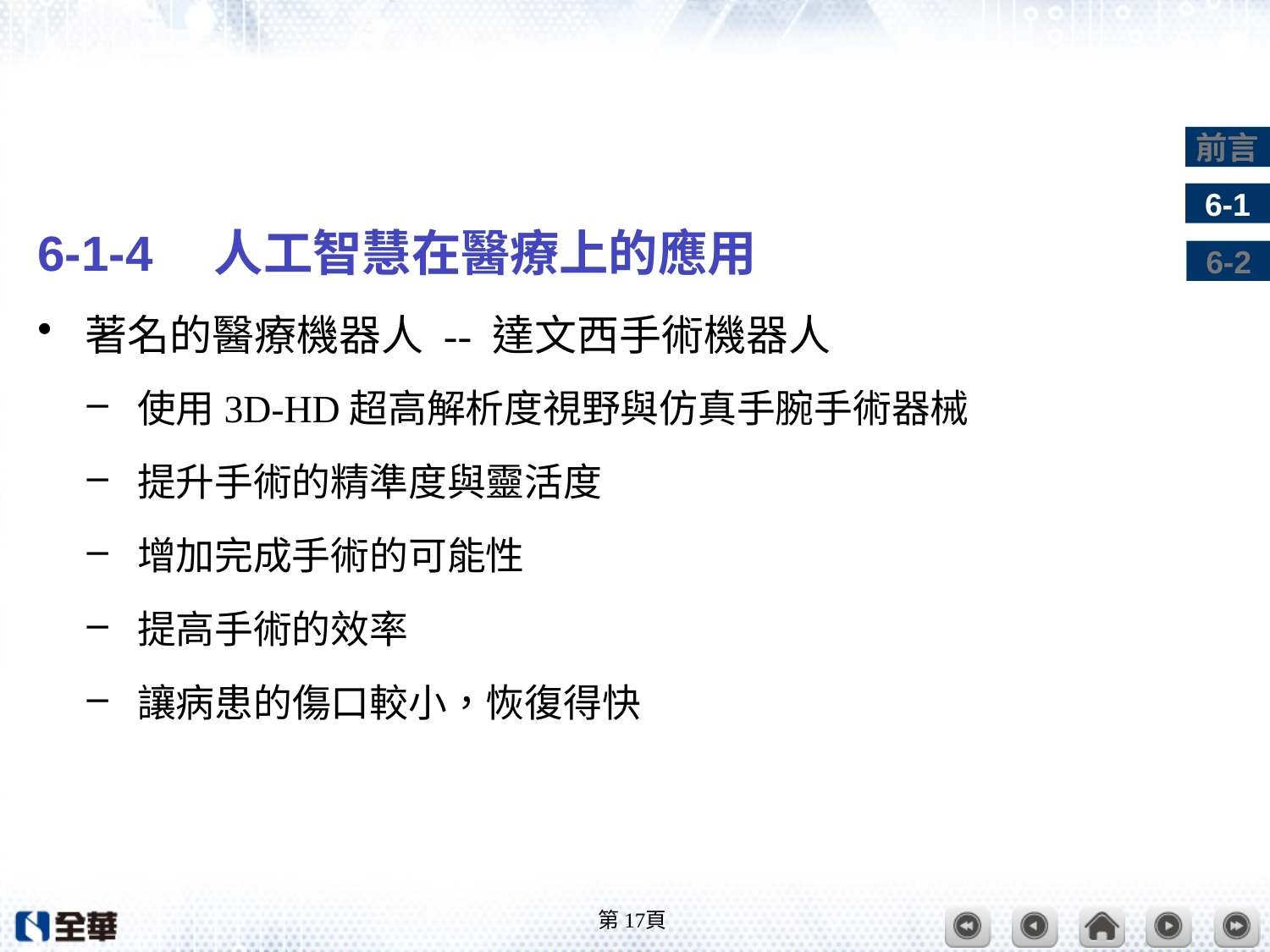

#
6-1-4　人工智慧在醫療上的應用
著名的醫療機器人 -- 達文西手術機器人
使用3D-HD超高解析度視野與仿真手腕手術器械
提升手術的精準度與靈活度
增加完成手術的可能性
提高手術的效率
讓病患的傷口較小，恢復得快